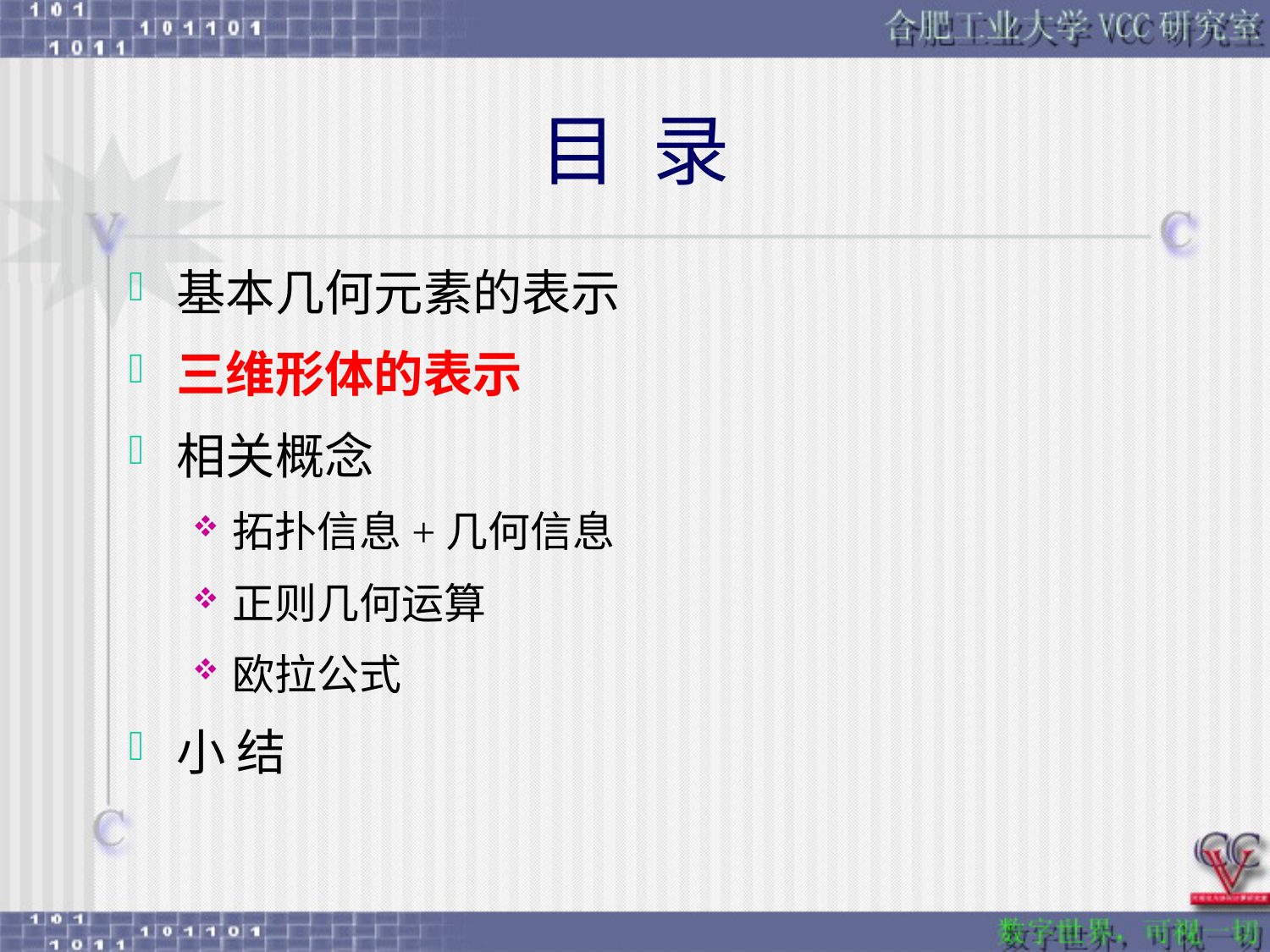

# 目  录
基本几何元素的表示
三维形体的表示
相关概念
拓扑信息+几何信息
正则几何运算
欧拉公式
小 结